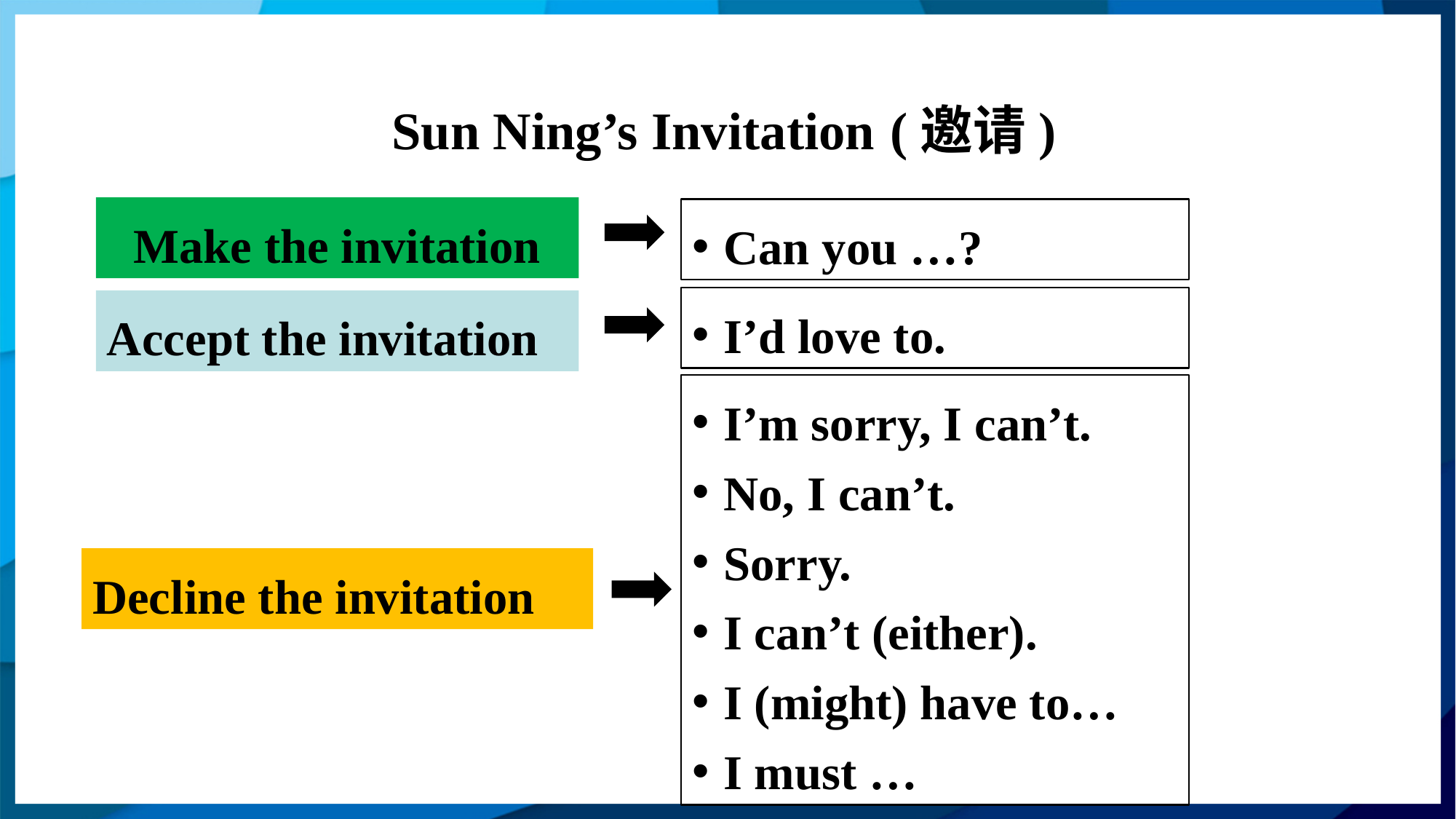

# Sun Ning’s Invitation (邀请)
Make the invitation
Can you …?

I’d love to.
Accept the invitation

I’m sorry, I can’t.
No, I can’t.
Sorry.
I can’t (either).
I (might) have to…
I must …
Decline the invitation